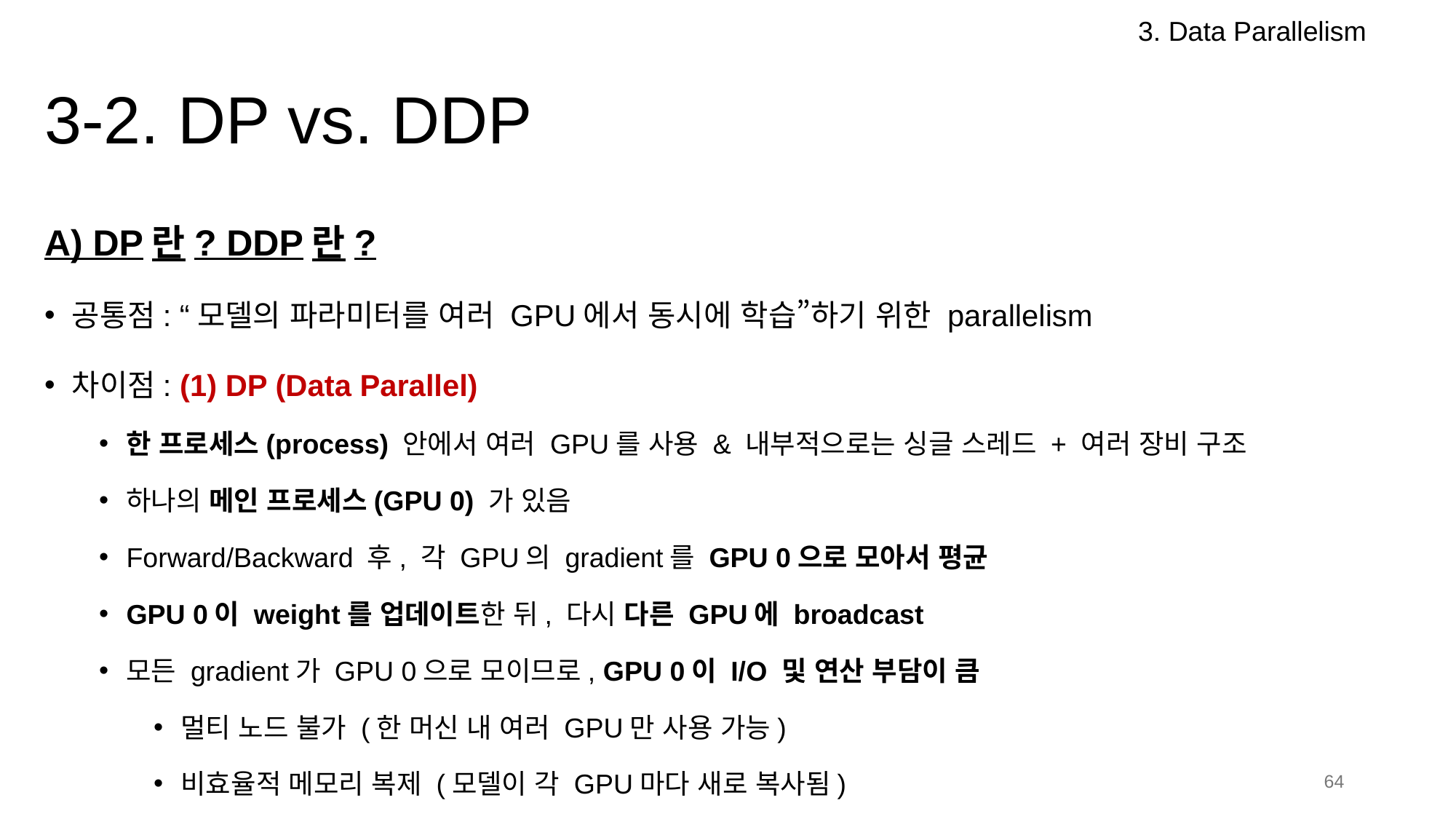

3. Data Parallelism
# 3-2. DP vs. DDP
A) DP란? DDP란?
공통점: “모델의 파라미터를 여러 GPU에서 동시에 학습”하기 위한 parallelism
차이점: (1) DP (Data Parallel)
한 프로세스(process) 안에서 여러 GPU를 사용 & 내부적으로는 싱글 스레드 + 여러 장비 구조
하나의 메인 프로세스(GPU 0) 가 있음
Forward/Backward 후, 각 GPU의 gradient를 GPU 0으로 모아서 평균
GPU 0이 weight를 업데이트한 뒤, 다시 다른 GPU에 broadcast
모든 gradient가 GPU 0으로 모이므로, GPU 0이 I/O 및 연산 부담이 큼
멀티 노드 불가 (한 머신 내 여러 GPU만 사용 가능)
비효율적 메모리 복제 (모델이 각 GPU마다 새로 복사됨)

64